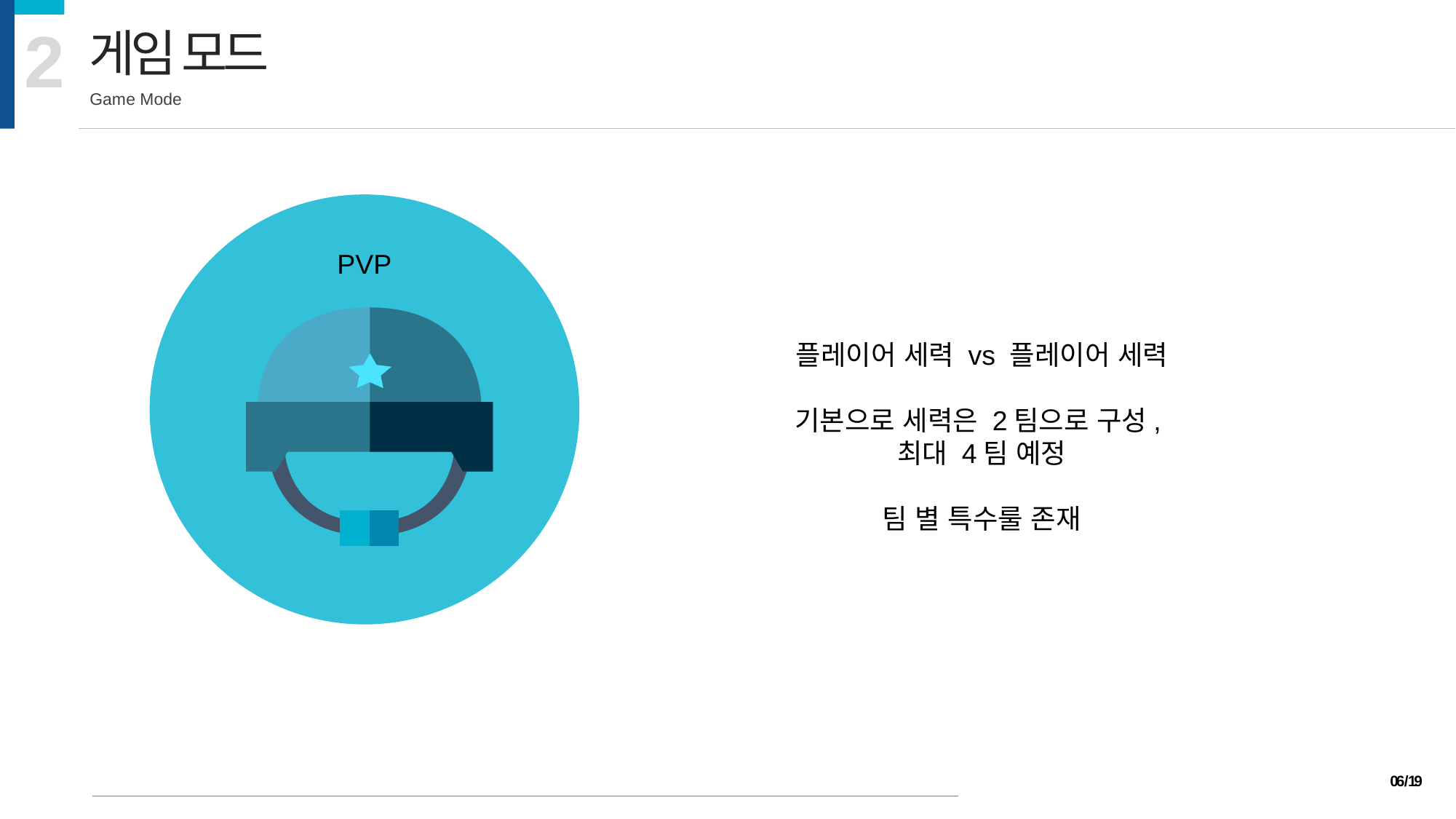

2
게임 모드
Game Mode

PVP

플레이어 세력 vs 플레이어 세력

기본으로 세력은 2팀으로 구성,
최대 4팀 예정

팀 별 특수룰 존재

06 / 19